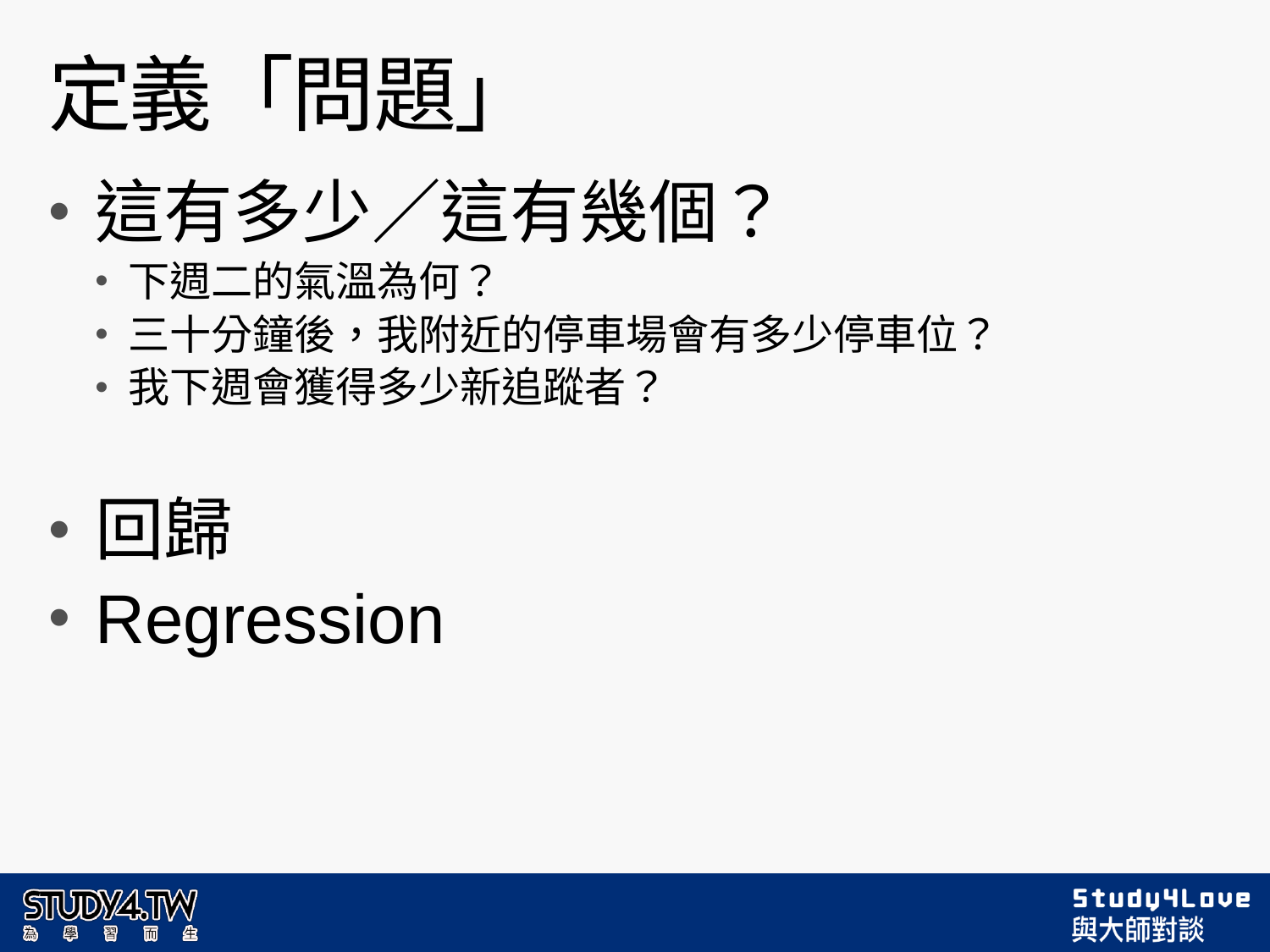

# 定義「問題」
這有多少／這有幾個？
下週二的氣溫為何？
三十分鐘後，我附近的停車場會有多少停車位？
我下週會獲得多少新追蹤者？

回歸
Regression